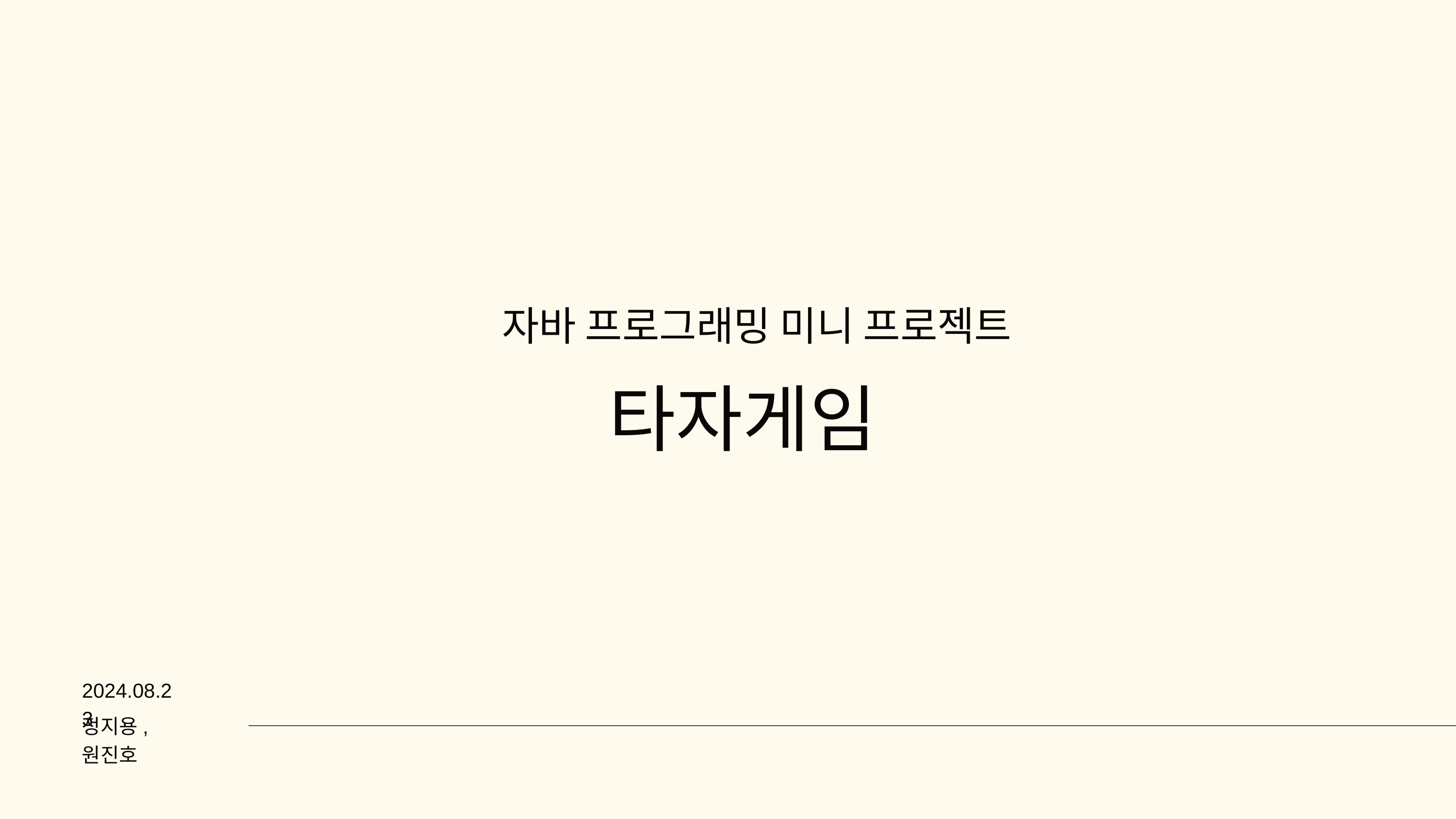

자바 프로그래밍 미니 프로젝트
타자게임
2024.08.23
정지용, 원진호